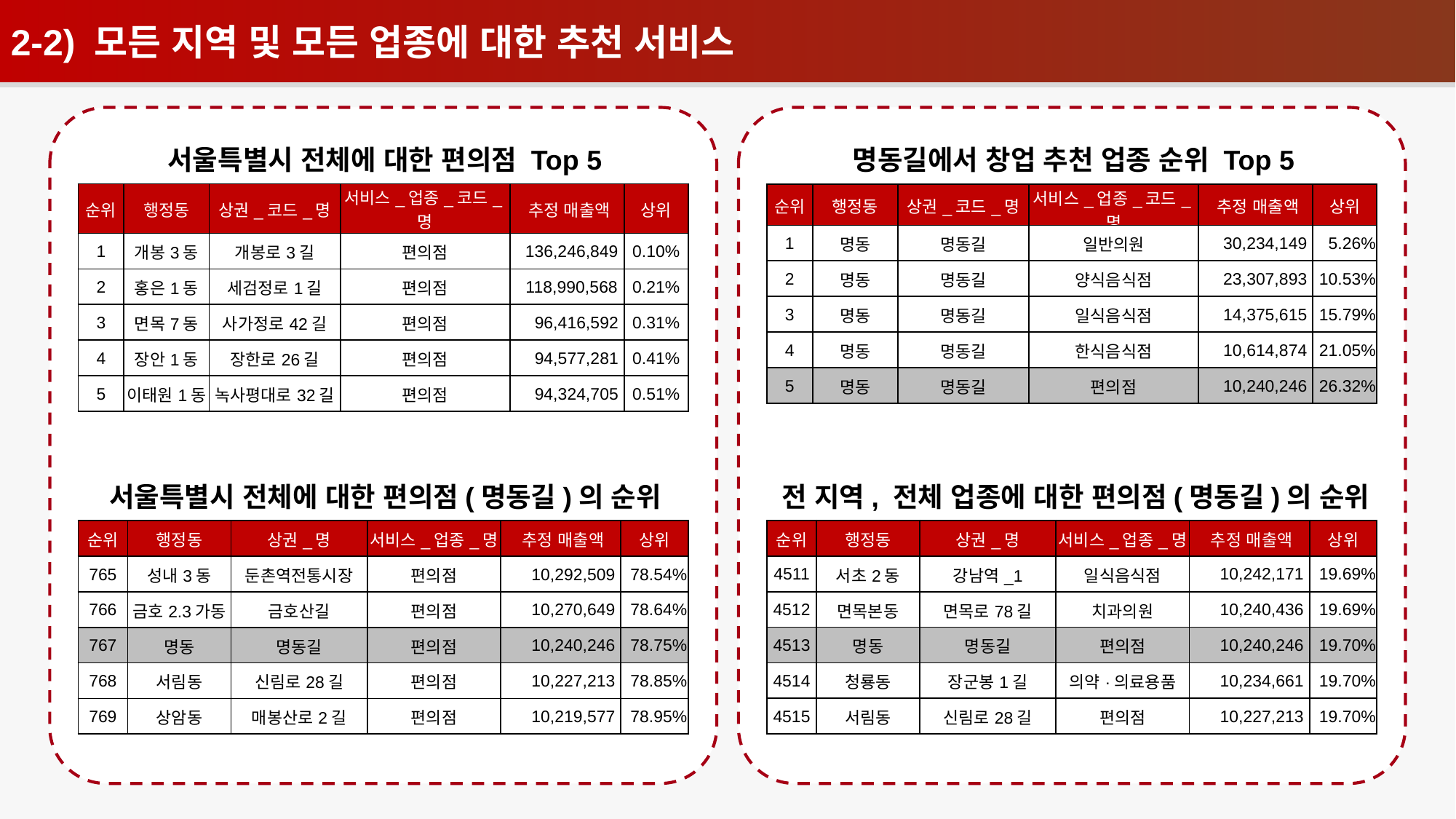

2-2) 모든 지역 및 모든 업종에 대한 추천 서비스

서울특별시 전체에 대한 편의점 Top 5
명동길에서 창업 추천 업종 순위 Top 5
| 순위 | 행정동 | 상권\_코드\_명 | 서비스\_업종\_코드\_명 | 추정 매출액 | 상위 |
| --- | --- | --- | --- | --- | --- |
| 1 | 개봉3동 | 개봉로3길 | 편의점 | 136,246,849 | 0.10% |
| 2 | 홍은1동 | 세검정로1길 | 편의점 | 118,990,568 | 0.21% |
| 3 | 면목7동 | 사가정로42길 | 편의점 | 96,416,592 | 0.31% |
| 4 | 장안1동 | 장한로26길 | 편의점 | 94,577,281 | 0.41% |
| 5 | 이태원1동 | 녹사평대로32길 | 편의점 | 94,324,705 | 0.51% |
| 순위 | 행정동 | 상권\_코드\_명 | 서비스\_업종\_코드\_명 | 추정 매출액 | 상위 |
| --- | --- | --- | --- | --- | --- |
| 1 | 명동 | 명동길 | 일반의원 | 30,234,149 | 5.26% |
| 2 | 명동 | 명동길 | 양식음식점 | 23,307,893 | 10.53% |
| 3 | 명동 | 명동길 | 일식음식점 | 14,375,615 | 15.79% |
| 4 | 명동 | 명동길 | 한식음식점 | 10,614,874 | 21.05% |
| 5 | 명동 | 명동길 | 편의점 | 10,240,246 | 26.32% |
서울특별시 전체에 대한 편의점(명동길)의 순위
전 지역, 전체 업종에 대한 편의점(명동길)의 순위
| 순위 | 행정동 | 상권\_명 | 서비스\_업종\_명 | 추정 매출액 | 상위 |
| --- | --- | --- | --- | --- | --- |
| 4511 | 서초2동 | 강남역\_1 | 일식음식점 | 10,242,171 | 19.69% |
| 4512 | 면목본동 | 면목로78길 | 치과의원 | 10,240,436 | 19.69% |
| 4513 | 명동 | 명동길 | 편의점 | 10,240,246 | 19.70% |
| 4514 | 청룡동 | 장군봉1길 | 의약·의료용품 | 10,234,661 | 19.70% |
| 4515 | 서림동 | 신림로28길 | 편의점 | 10,227,213 | 19.70% |
| 순위 | 행정동 | 상권\_명 | 서비스\_업종\_명 | 추정 매출액 | 상위 |
| --- | --- | --- | --- | --- | --- |
| 765 | 성내3동 | 둔촌역전통시장 | 편의점 | 10,292,509 | 78.54% |
| 766 | 금호2.3가동 | 금호산길 | 편의점 | 10,270,649 | 78.64% |
| 767 | 명동 | 명동길 | 편의점 | 10,240,246 | 78.75% |
| 768 | 서림동 | 신림로28길 | 편의점 | 10,227,213 | 78.85% |
| 769 | 상암동 | 매봉산로2길 | 편의점 | 10,219,577 | 78.95% |